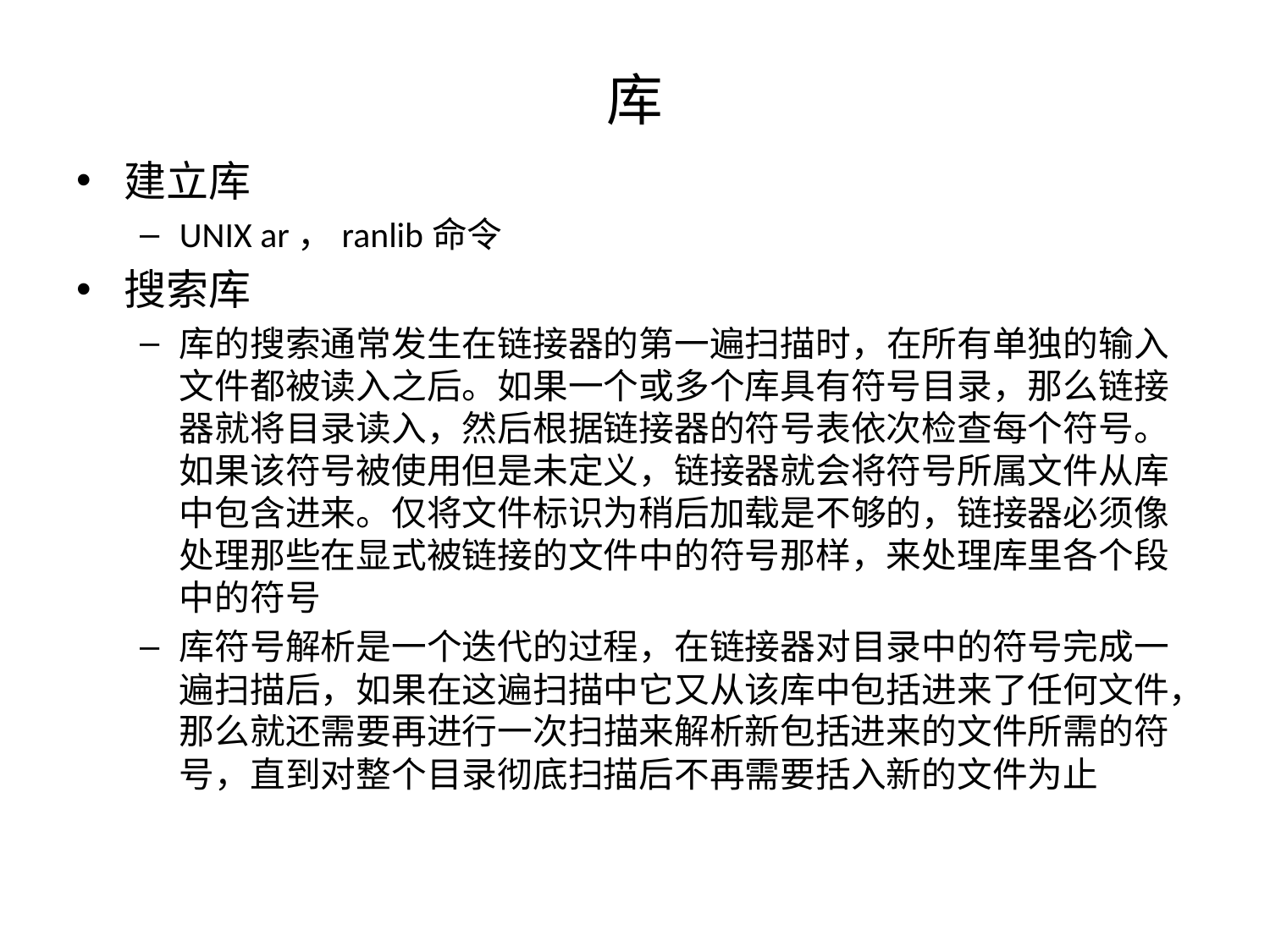

# 库
建立库
UNIX ar，ranlib命令
搜索库
库的搜索通常发生在链接器的第一遍扫描时，在所有单独的输入文件都被读入之后。如果一个或多个库具有符号目录，那么链接器就将目录读入，然后根据链接器的符号表依次检查每个符号。如果该符号被使用但是未定义，链接器就会将符号所属文件从库中包含进来。仅将文件标识为稍后加载是不够的，链接器必须像处理那些在显式被链接的文件中的符号那样，来处理库里各个段中的符号
库符号解析是一个迭代的过程，在链接器对目录中的符号完成一遍扫描后，如果在这遍扫描中它又从该库中包括进来了任何文件，那么就还需要再进行一次扫描来解析新包括进来的文件所需的符号，直到对整个目录彻底扫描后不再需要括入新的文件为止